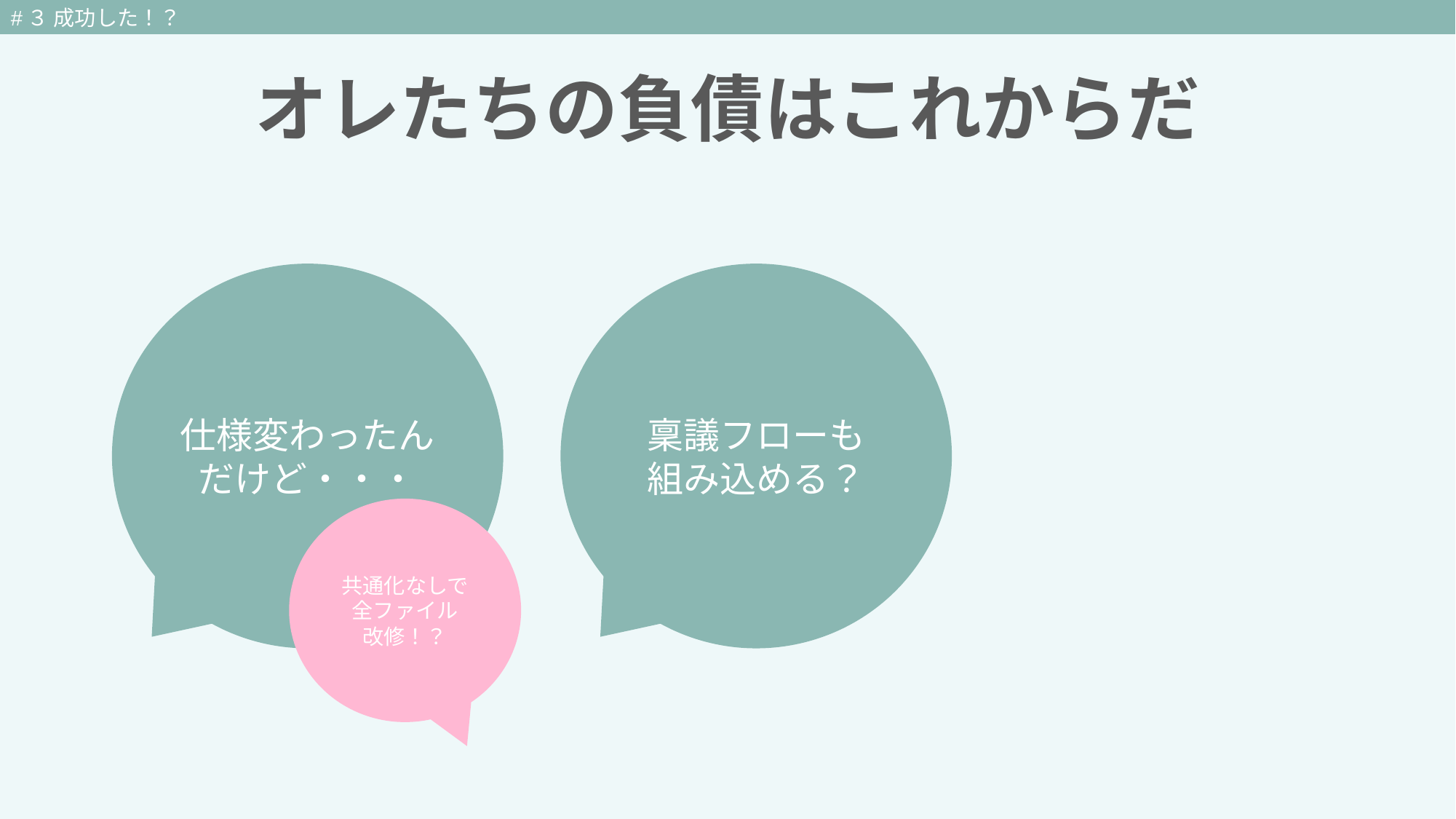

#３ 成功した！？
オレたちの負債はこれからだ

仕様変わったんだけど・・・
稟議フローも
組み込める？
共通化なしで
全ファイル
改修！？